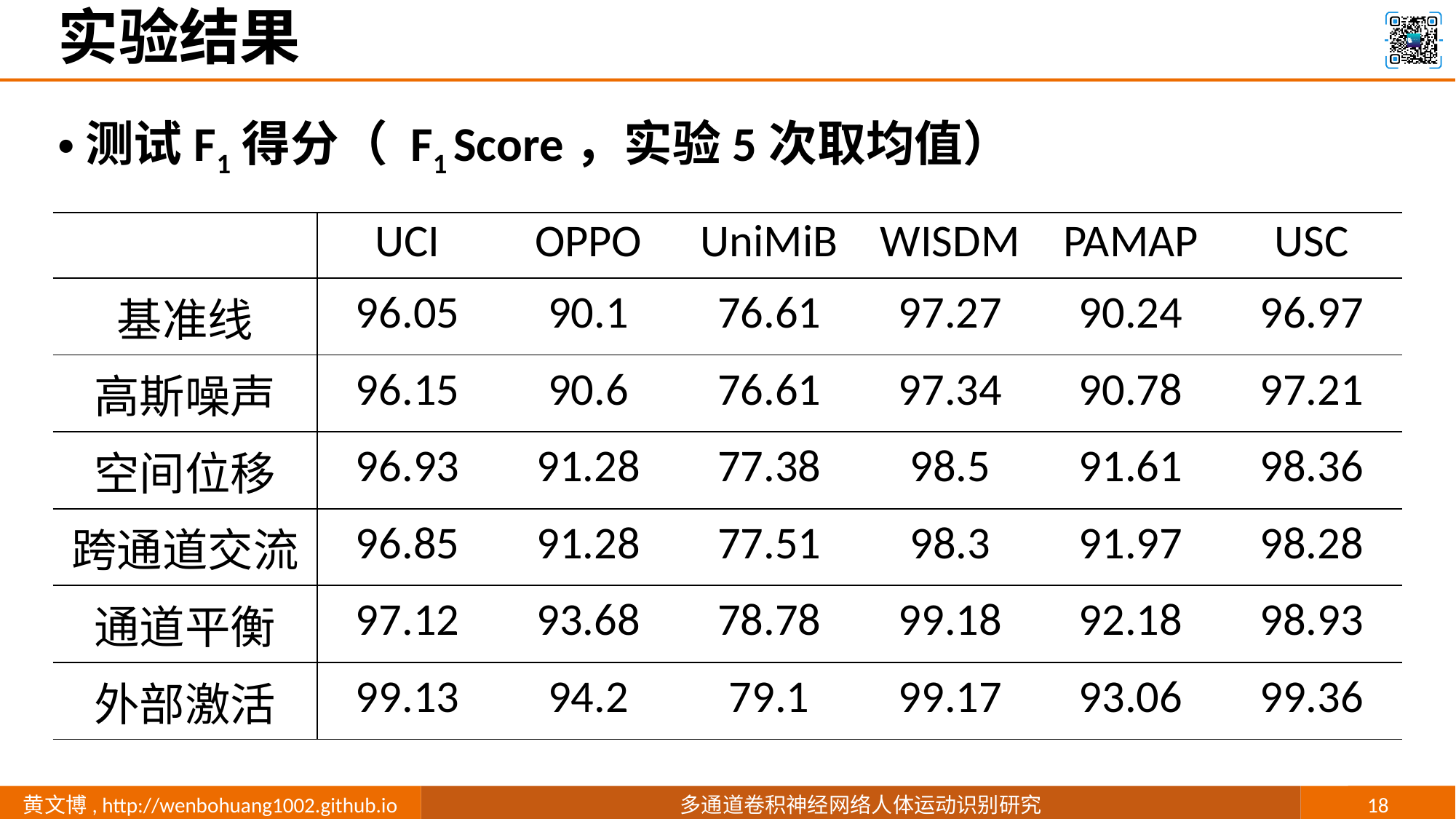

# 实验结果
测试F1得分（ F1 Score，实验5次取均值）

|  | UCI | OPPO | UniMiB | WISDM | PAMAP | USC |
| --- | --- | --- | --- | --- | --- | --- |
| 基准线 | 96.05 | 90.1 | 76.61 | 97.27 | 90.24 | 96.97 |
| 高斯噪声 | 96.15 | 90.6 | 76.61 | 97.34 | 90.78 | 97.21 |
| 空间位移 | 96.93 | 91.28 | 77.38 | 98.5 | 91.61 | 98.36 |
| 跨通道交流 | 96.85 | 91.28 | 77.51 | 98.3 | 91.97 | 98.28 |
| 通道平衡 | 97.12 | 93.68 | 78.78 | 99.18 | 92.18 | 98.93 |
| 外部激活 | 99.13 | 94.2 | 79.1 | 99.17 | 93.06 | 99.36 |